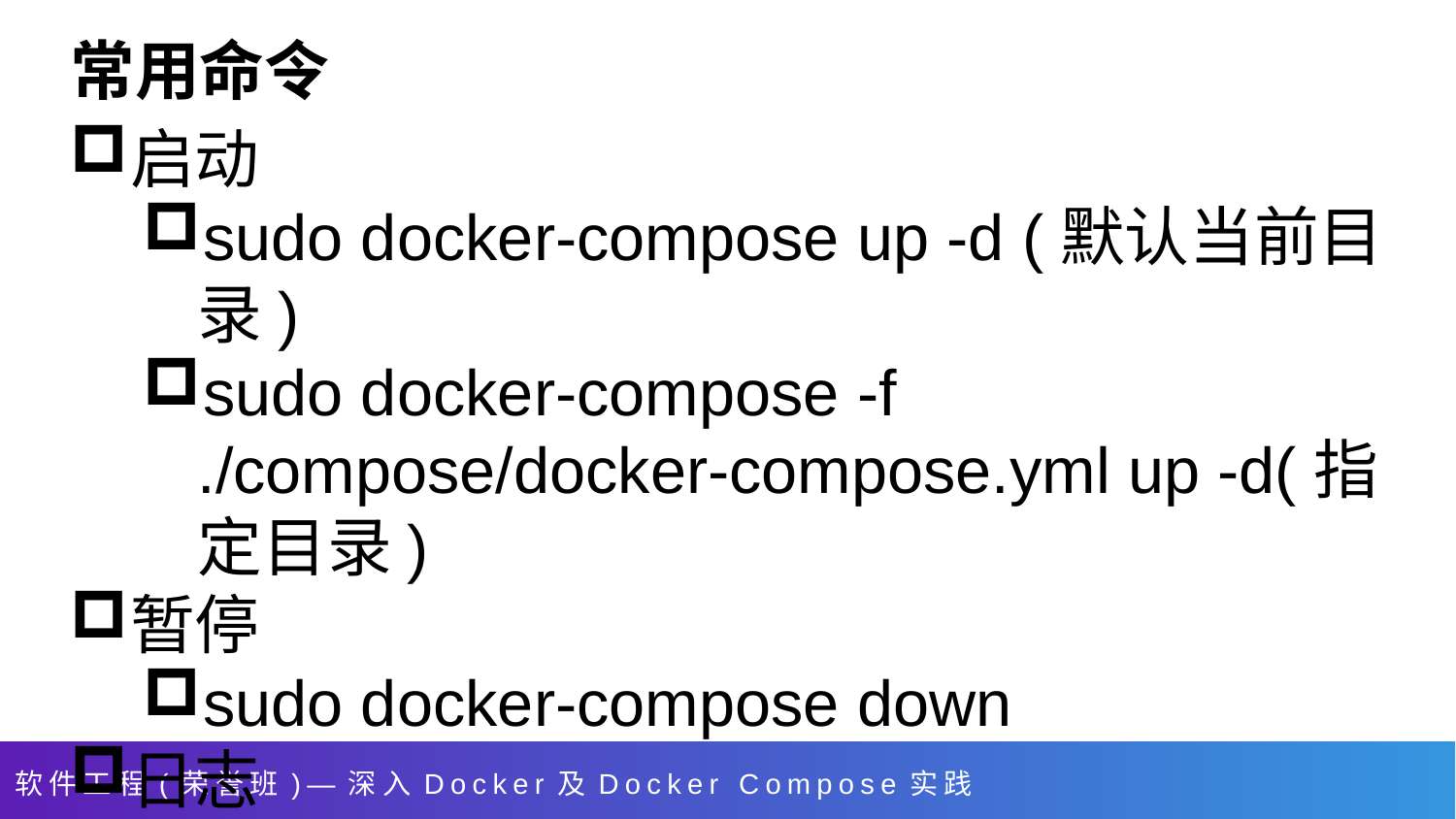

# 常用命令
启动
sudo docker-compose up -d (默认当前目录)
sudo docker-compose -f ./compose/docker-compose.yml up -d(指定目录)
暂停
sudo docker-compose down
日志
sudo docker-compose logs <serviceName>